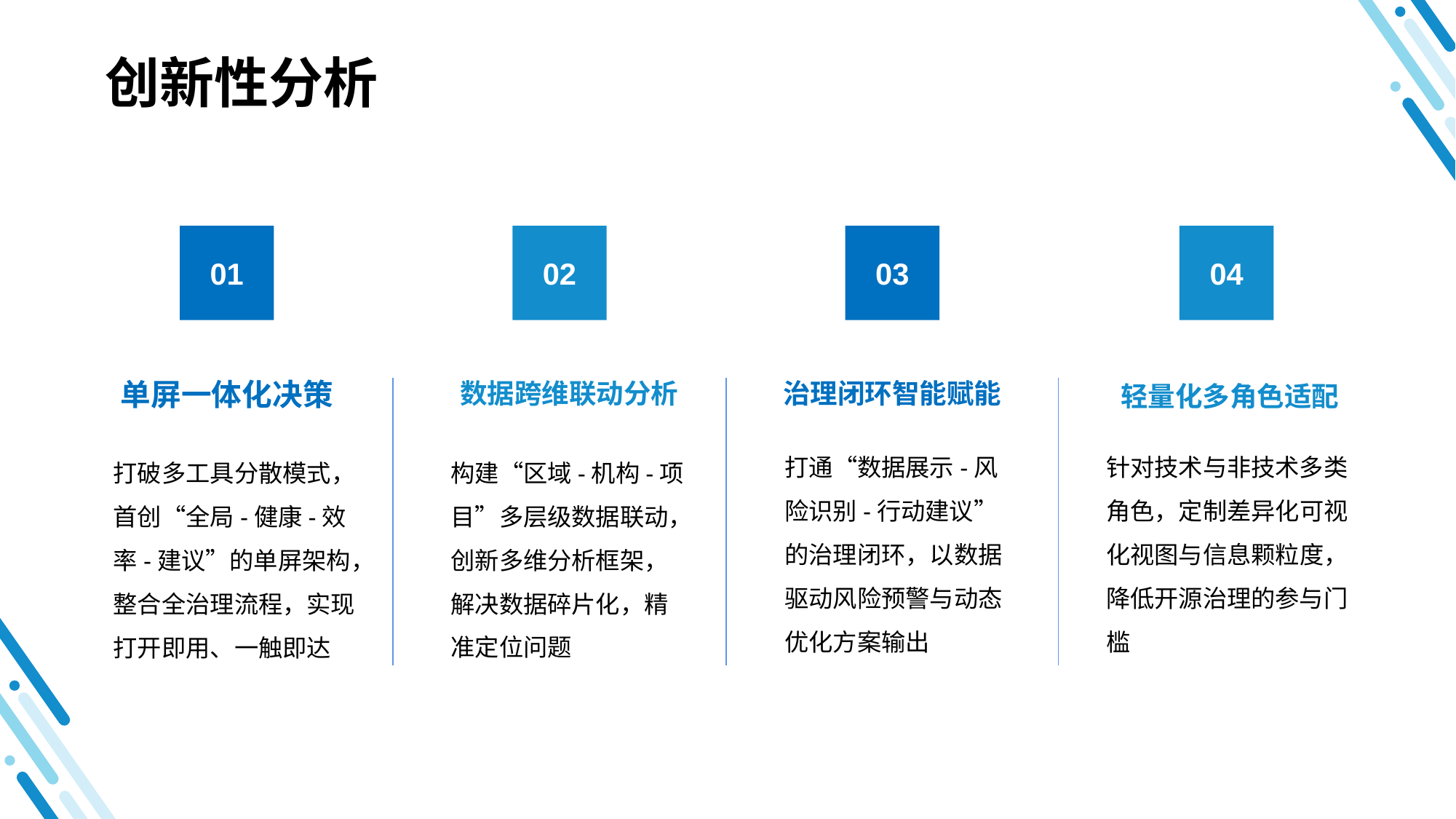

创新性分析
03
04
01
02
数据跨维联动分析
治理闭环智能赋能
轻量化多角色适配
单屏一体化决策
打通“数据展示-风险识别-行动建议”的治理闭环，以数据驱动风险预警与动态优化方案输出
针对技术与非技术多类角色，定制差异化可视化视图与信息颗粒度，降低开源治理的参与门槛
构建“区域-机构-项目”多层级数据联动，创新多维分析框架，解决数据碎片化，精准定位问题
打破多工具分散模式，首创“全局-健康-效率-建议”的单屏架构，整合全治理流程，实现打开即用、一触即达